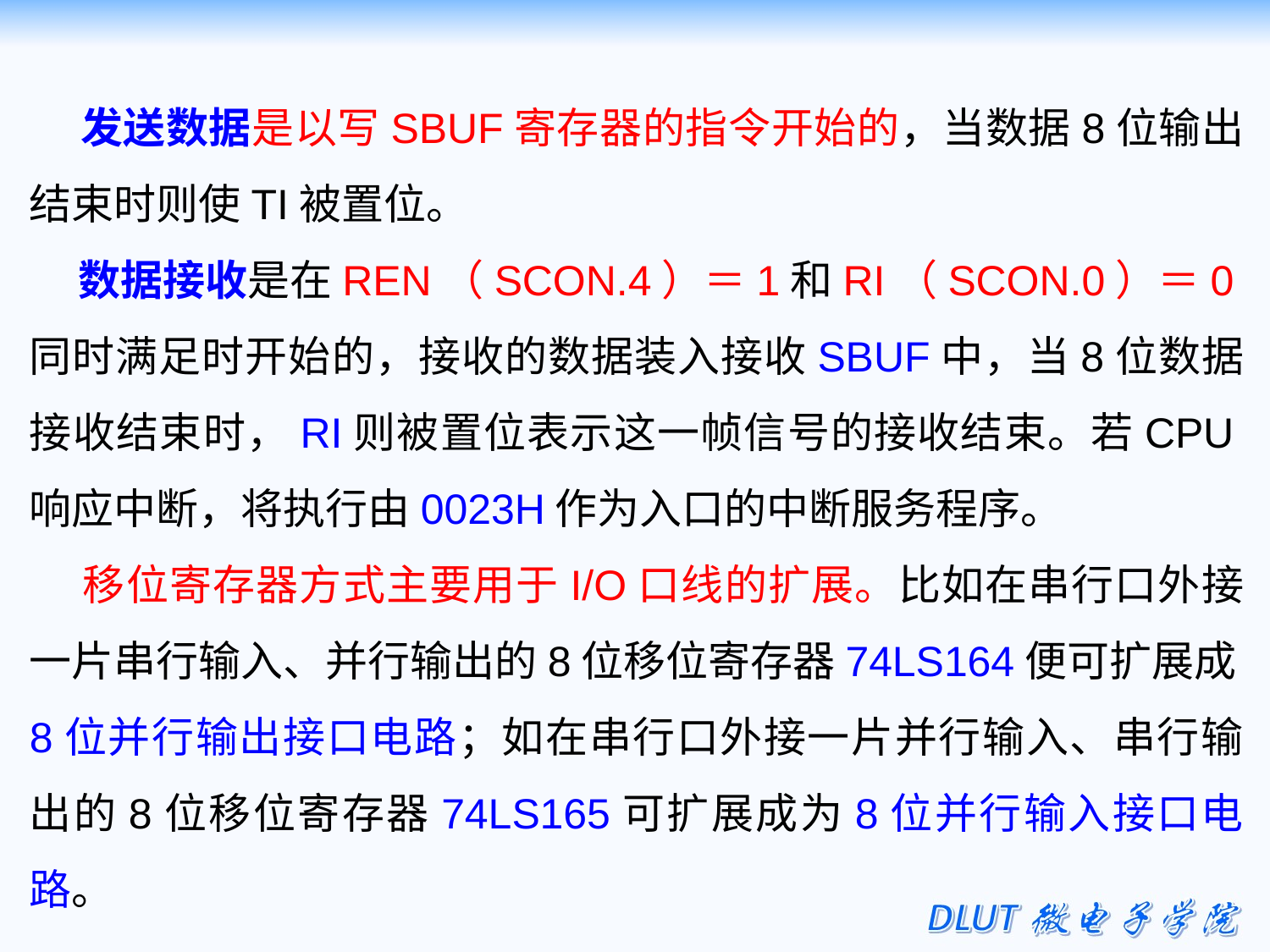

发送数据是以写SBUF寄存器的指令开始的，当数据8位输出结束时则使TI被置位。
    数据接收是在REN（SCON.4）＝1和RI（SCON.0）＝0同时满足时开始的，接收的数据装入接收SBUF中，当8位数据接收结束时，RI则被置位表示这一帧信号的接收结束。若CPU响应中断，将执行由0023H作为入口的中断服务程序。
    移位寄存器方式主要用于I/O口线的扩展。比如在串行口外接一片串行输入、并行输出的8位移位寄存器74LS164便可扩展成8位并行输出接口电路；如在串行口外接一片并行输入、串行输出的8位移位寄存器74LS165可扩展成为8位并行输入接口电路。